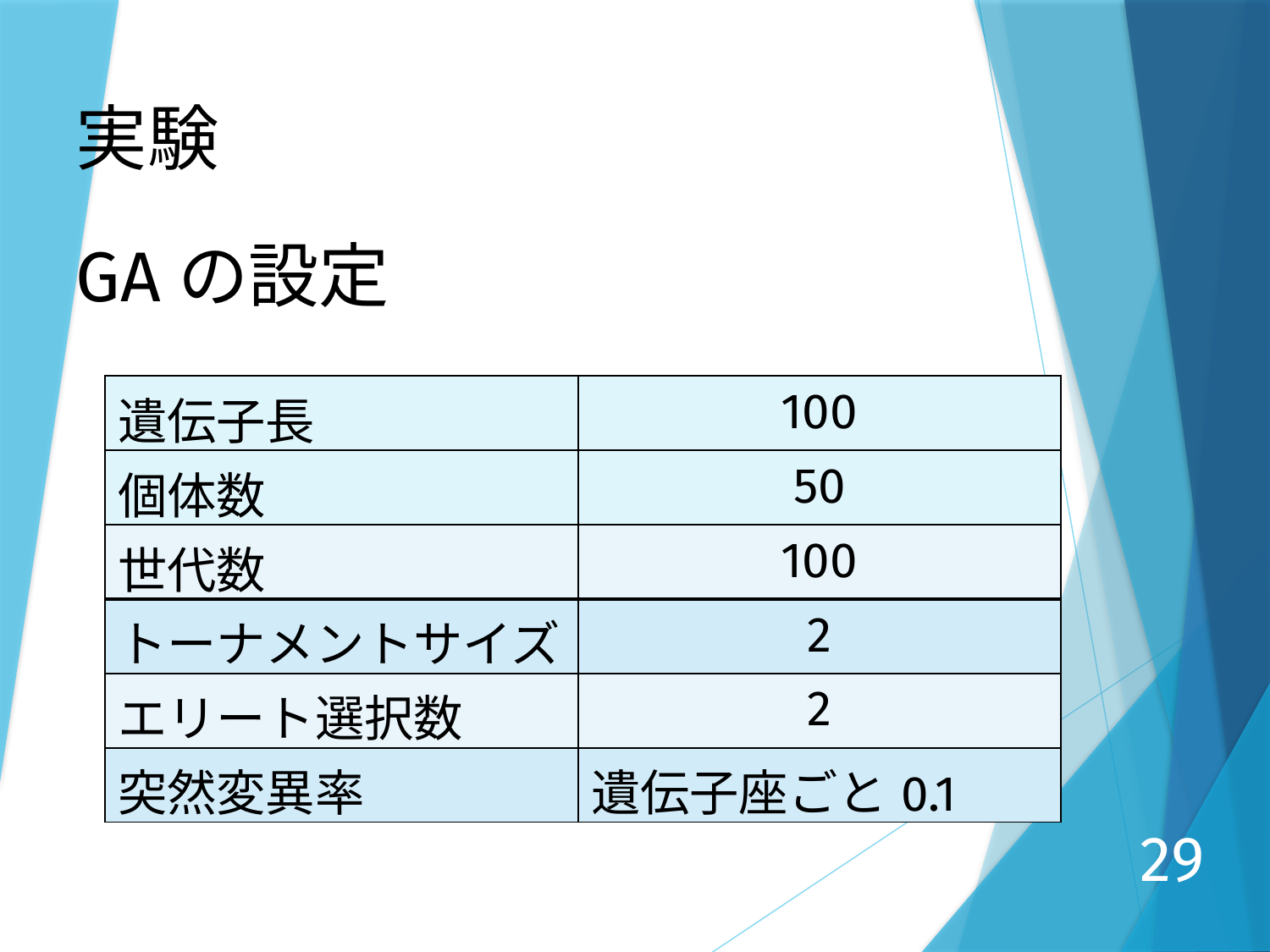

実験
GAの設定

| 遺伝子長 | 100 |
| --- | --- |
| 個体数 | 50 |
| 世代数 | 100 |
| トーナメントサイズ | 2 |
| エリート選択数 | 2 |
| 突然変異率 | 遺伝子座ごと0.1 |

29